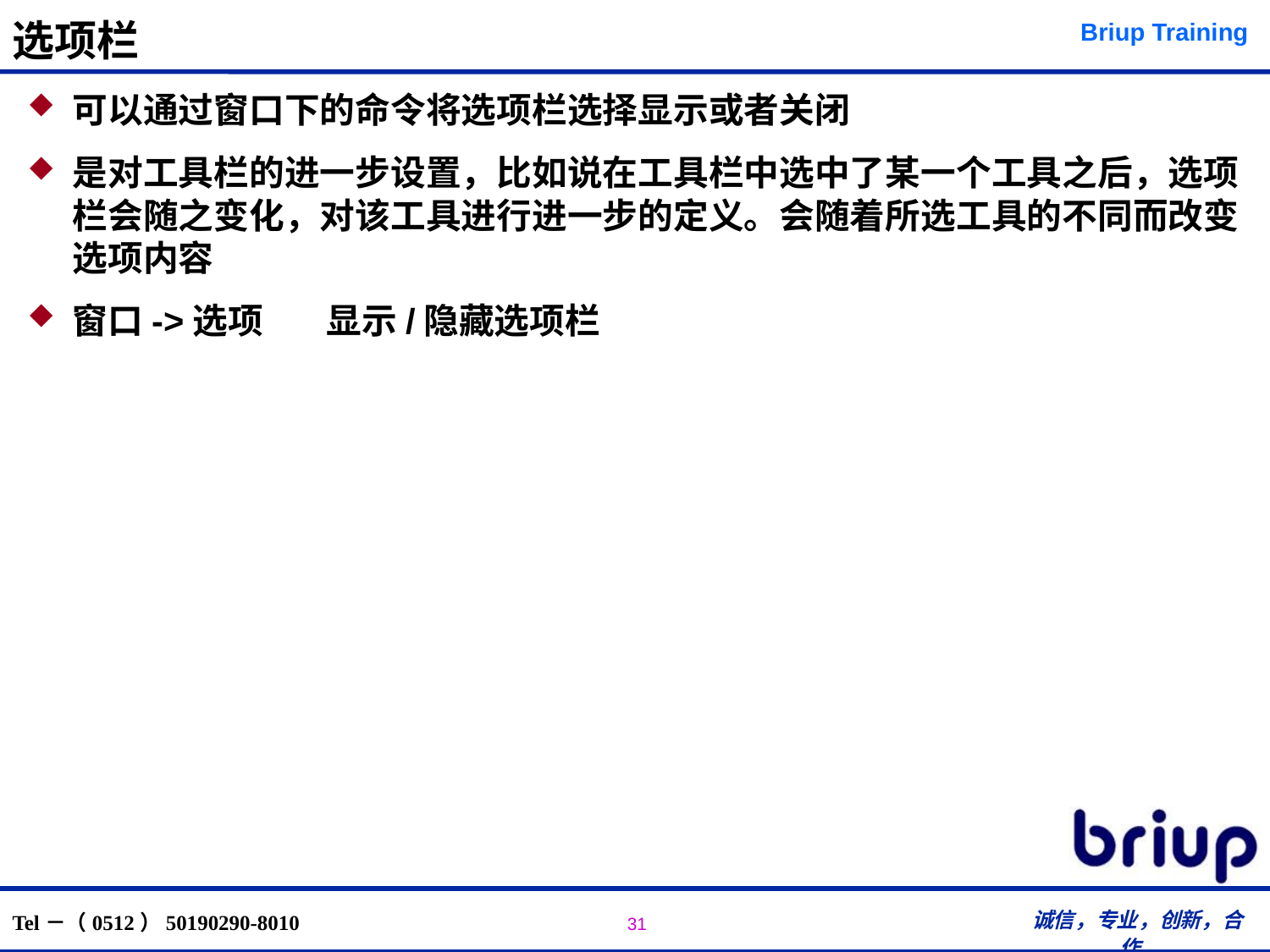

# 选项栏
可以通过窗口下的命令将选项栏选择显示或者关闭
是对工具栏的进一步设置，比如说在工具栏中选中了某一个工具之后，选项栏会随之变化，对该工具进行进一步的定义。会随着所选工具的不同而改变选项内容
窗口->选项	显示/隐藏选项栏